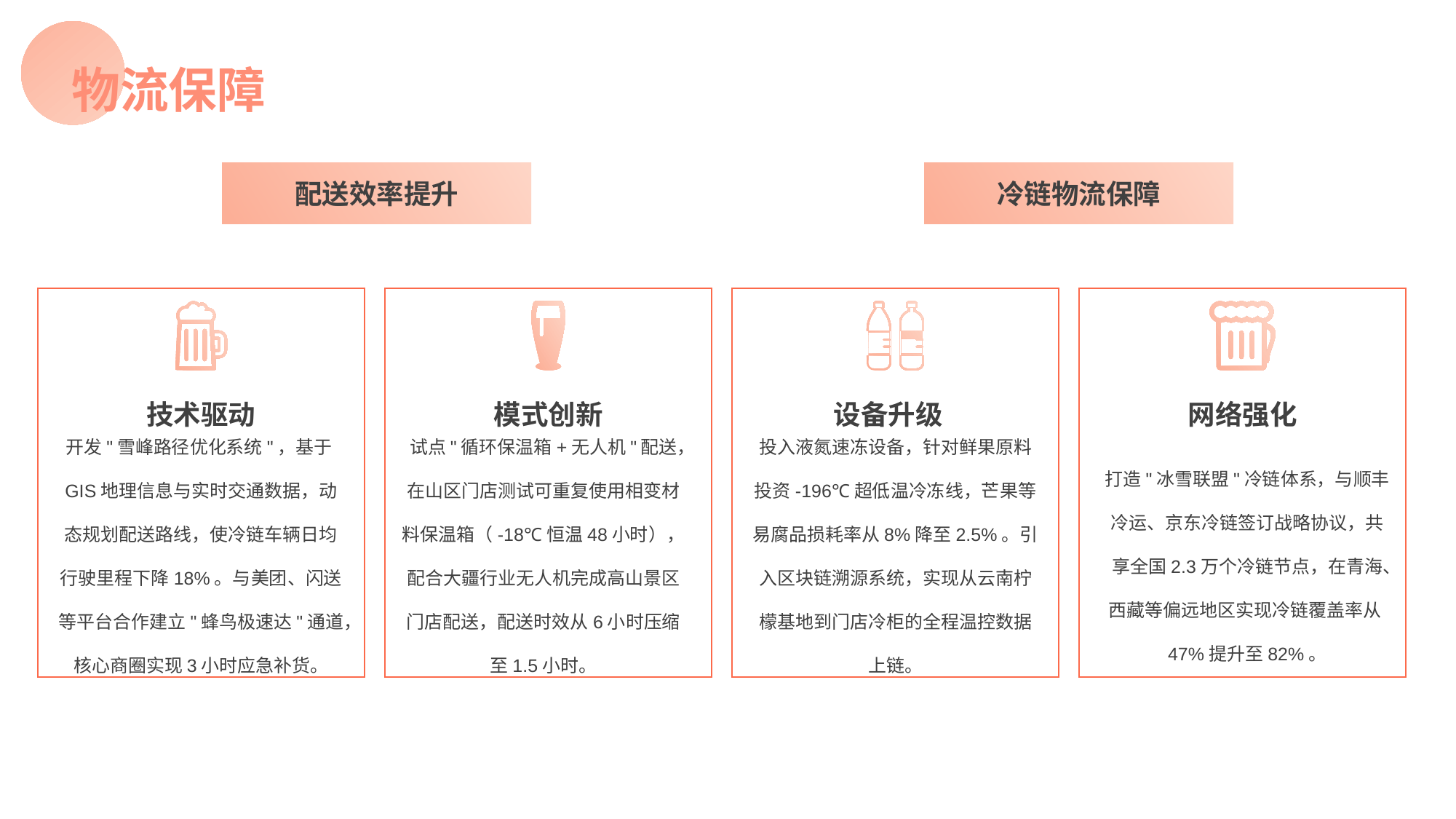

物流保障
配送效率提升
冷链物流保障

技术驱动
开发"雪峰路径优化系统"，基于GIS地理信息与实时交通数据，动态规划配送路线，使冷链车辆日均行驶里程下降18%。与美团、闪送等平台合作建立"蜂鸟极速达"通道，核心商圈实现3小时应急补货。

模式创新
试点"循环保温箱+无人机"配送，在山区门店测试可重复使用相变材料保温箱（-18℃恒温48小时），配合大疆行业无人机完成高山景区门店配送，配送时效从6小时压缩至1.5小时。

设备升级
投入液氮速冻设备，针对鲜果原料投资-196℃超低温冷冻线，芒果等易腐品损耗率从8%降至2.5%。引入区块链溯源系统，实现从云南柠檬基地到门店冷柜的全程温控数据上链。

网络强化
打造"冰雪联盟"冷链体系，与顺丰冷运、京东冷链签订战略协议，共享全国2.3万个冷链节点，在青海、西藏等偏远地区实现冷链覆盖率从47%提升至82%。